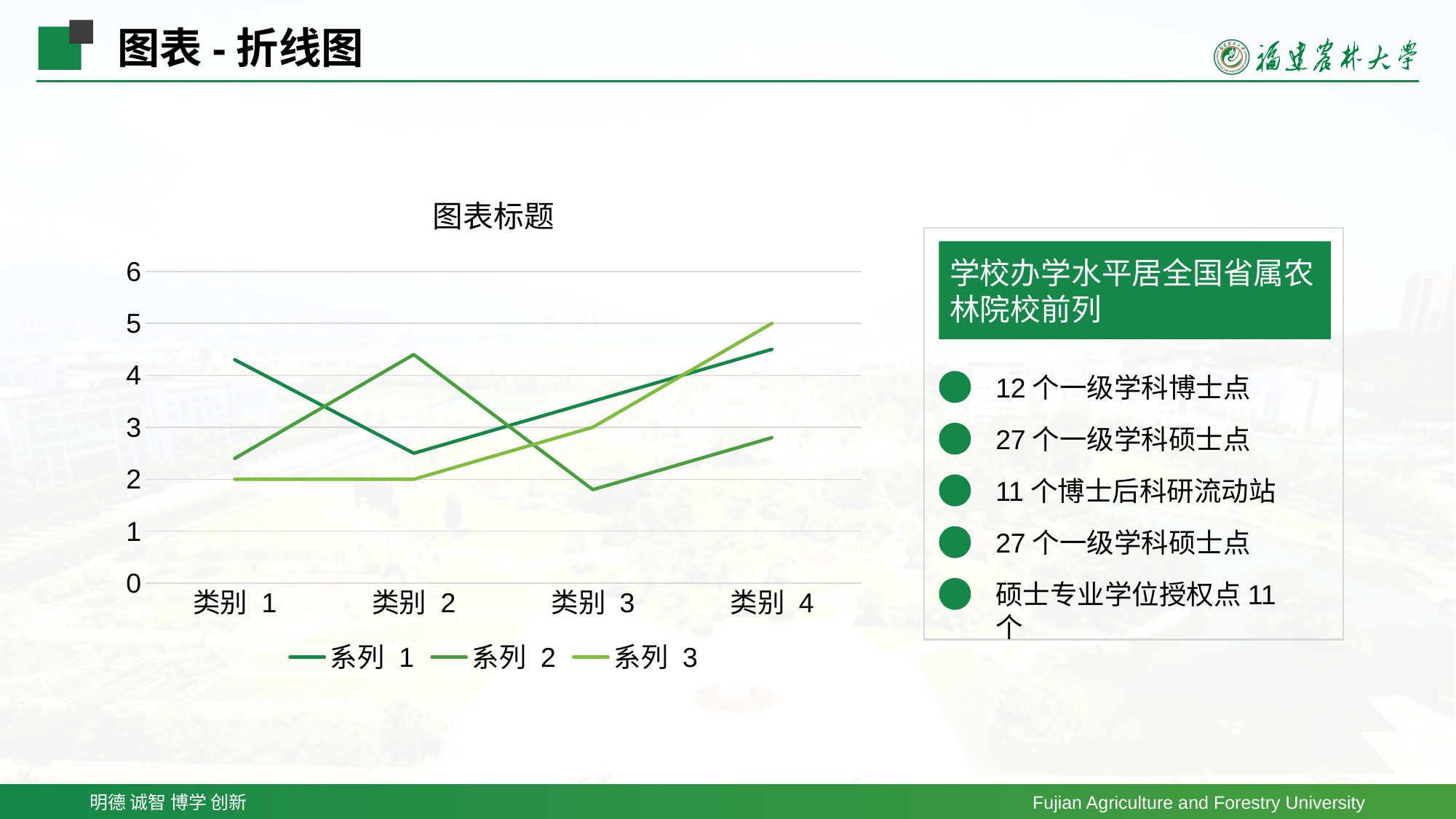

图表-折线图

### Chart: 图表标题

| Category | 系列 1 | 系列 2 | 系列 3 |
|---|---|---|---|
| 类别 1 | 4.3 | 2.4 | 2.0 |
| 类别 2 | 2.5 | 4.4 | 2.0 |
| 类别 3 | 3.5 | 1.8 | 3.0 |
| 类别 4 | 4.5 | 2.8 | 5.0 |
学校办学水平居全国省属农林院校前列
12个一级学科博士点

27个一级学科硕士点

11个博士后科研流动站

27个一级学科硕士点

硕士专业学位授权点11个